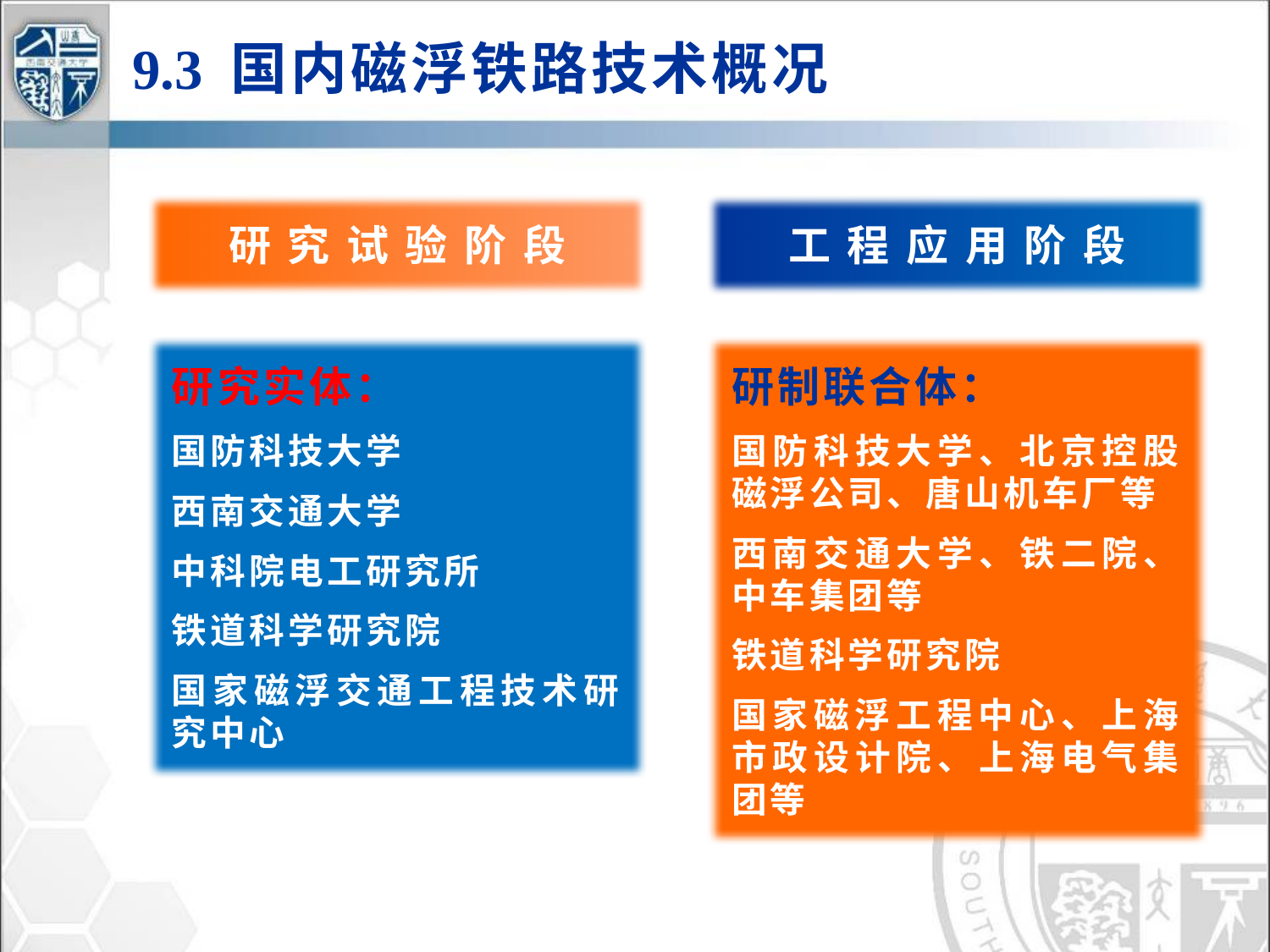

9.3 国内磁浮铁路技术概况
研 究 试 验 阶 段
工 程 应 用 阶 段
研究实体：
国防科技大学
西南交通大学
中科院电工研究所
铁道科学研究院
国家磁浮交通工程技术研究中心
研制联合体：
国防科技大学、北京控股磁浮公司、唐山机车厂等
西南交通大学、铁二院、中车集团等
铁道科学研究院
国家磁浮工程中心、上海市政设计院、上海电气集团等